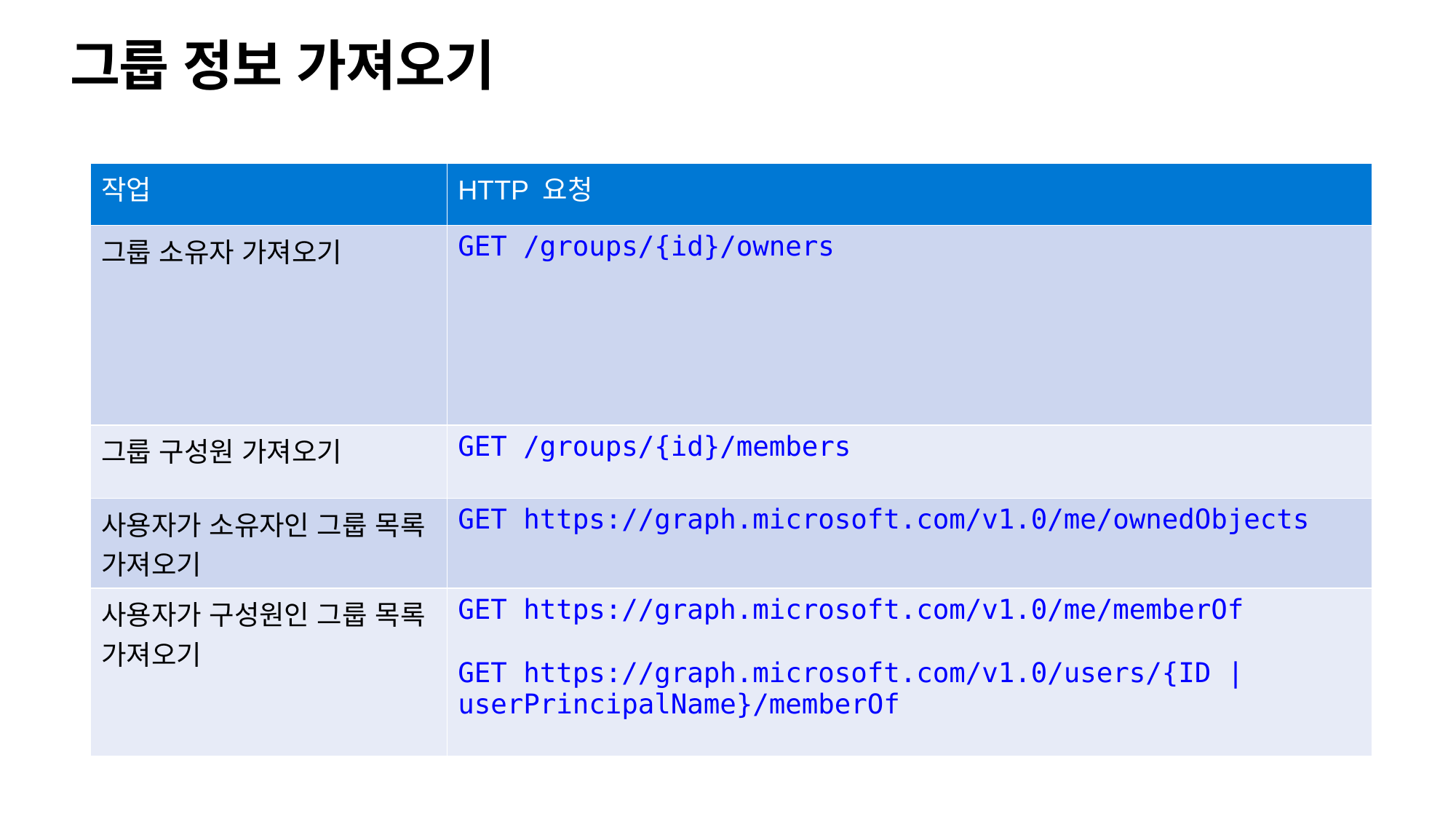

# 그룹 정보 가져오기
| 작업 | HTTP 요청 |
| --- | --- |
| 그룹 소유자 가져오기 | GET /groups/{id}/owners |
| 그룹 구성원 가져오기 | GET /groups/{id}/members |
| 사용자가 소유자인 그룹 목록 가져오기 | GET https://graph.microsoft.com/v1.0/me/ownedObjects |
| 사용자가 구성원인 그룹 목록 가져오기 | GET https://graph.microsoft.com/v1.0/me/memberOf GET https://graph.microsoft.com/v1.0/users/{ID | userPrincipalName}/memberOf |